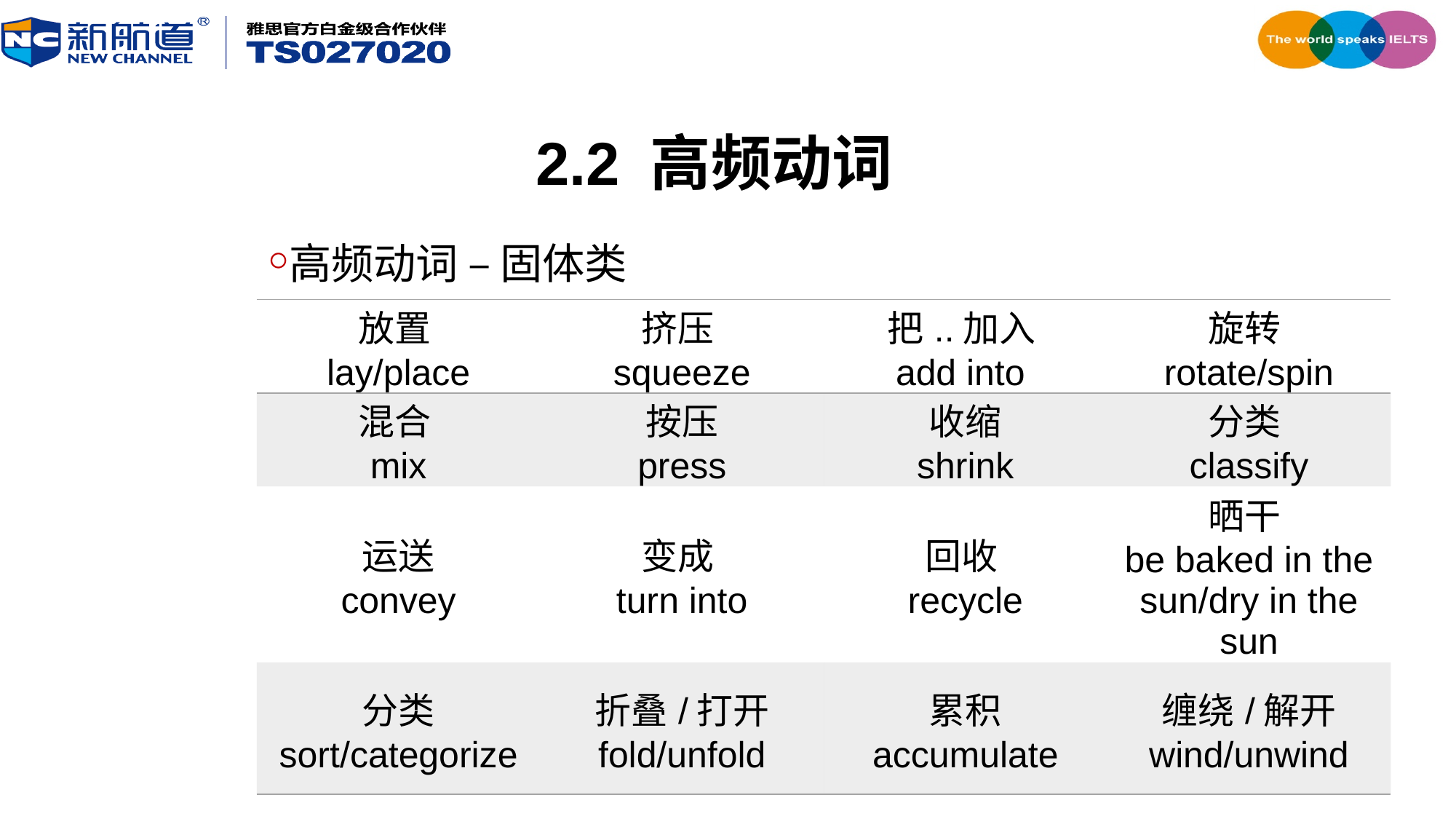

2.2 高频动词
高频动词 – 固体类
| 放置 lay/place | 挤压 squeeze | 把..加入 add into | 旋转 rotate/spin |
| --- | --- | --- | --- |
| 混合 mix | 按压 press | 收缩 shrink | 分类 classify |
| 运送 convey | 变成 turn into | 回收 recycle | 晒干 be baked in the sun/dry in the sun |
| 分类 sort/categorize | 折叠/打开 fold/unfold | 累积 accumulate | 缠绕/解开 wind/unwind |